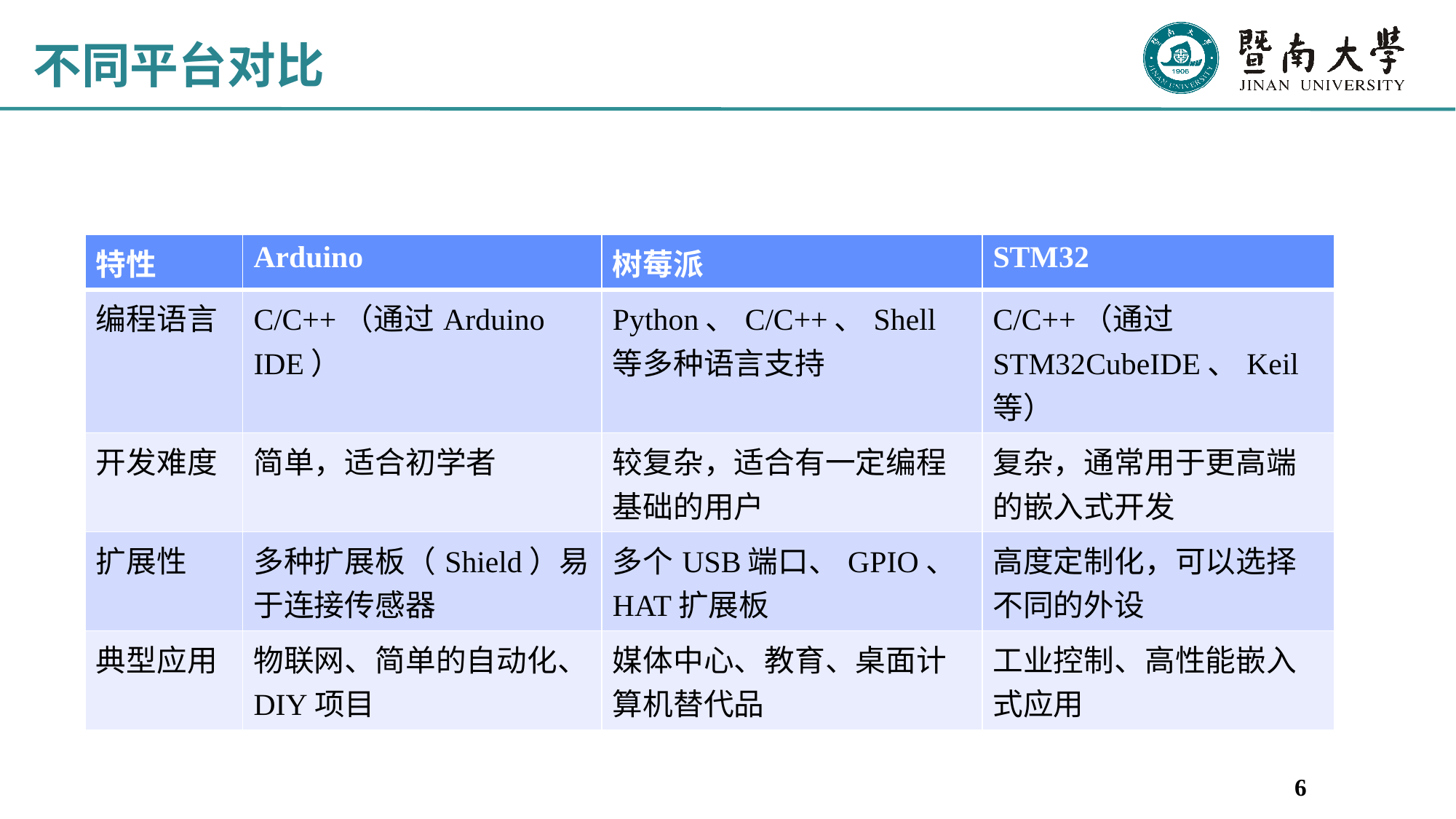

# 不同平台对比
| 特性 | Arduino | 树莓派 | STM32 |
| --- | --- | --- | --- |
| 编程语言 | C/C++（通过Arduino IDE） | Python、C/C++、Shell等多种语言支持 | C/C++（通过STM32CubeIDE、Keil等） |
| 开发难度 | 简单，适合初学者 | 较复杂，适合有一定编程基础的用户 | 复杂，通常用于更高端的嵌入式开发 |
| 扩展性 | 多种扩展板（Shield）易于连接传感器 | 多个USB端口、GPIO、HAT扩展板 | 高度定制化，可以选择不同的外设 |
| 典型应用 | 物联网、简单的自动化、DIY项目 | 媒体中心、教育、桌面计算机替代品 | 工业控制、高性能嵌入式应用 |